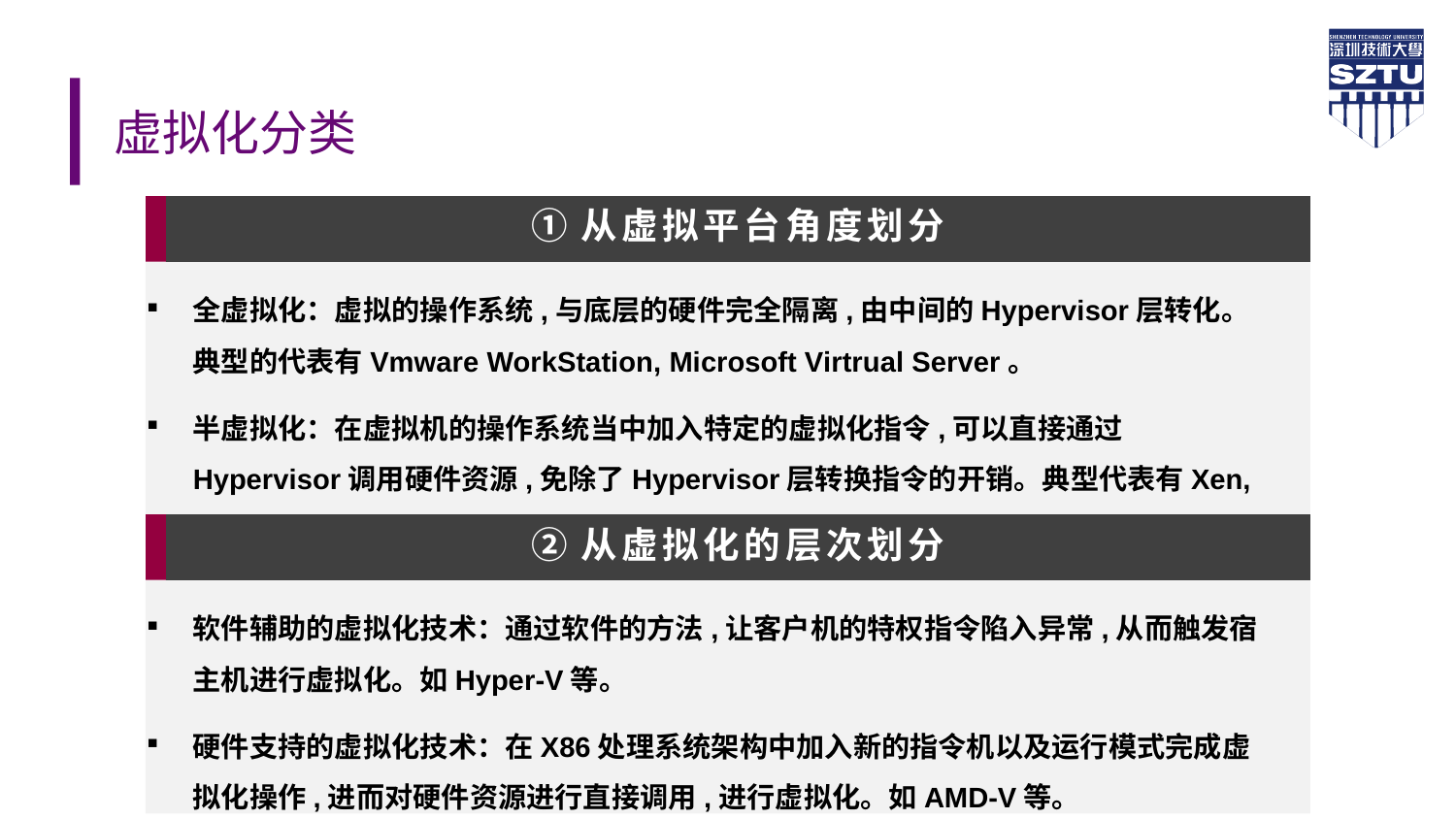

# 虚拟化分类
①从虚拟平台角度划分

全虚拟化：虚拟的操作系统,与底层的硬件完全隔离,由中间的Hypervisor层转化。典型的代表有Vmware WorkStation, Microsoft Virtrual Server。
半虚拟化：在虚拟机的操作系统当中加入特定的虚拟化指令,可以直接通过Hypervisor调用硬件资源,免除了Hypervisor层转换指令的开销。典型代表有Xen, Hyper-V。
②从虚拟化的层次划分

软件辅助的虚拟化技术：通过软件的方法,让客户机的特权指令陷入异常,从而触发宿主机进行虚拟化。如Hyper-V等。
硬件支持的虚拟化技术：在X86处理系统架构中加入新的指令机以及运行模式完成虚拟化操作,进而对硬件资源进行直接调用,进行虚拟化。如AMD-V等。